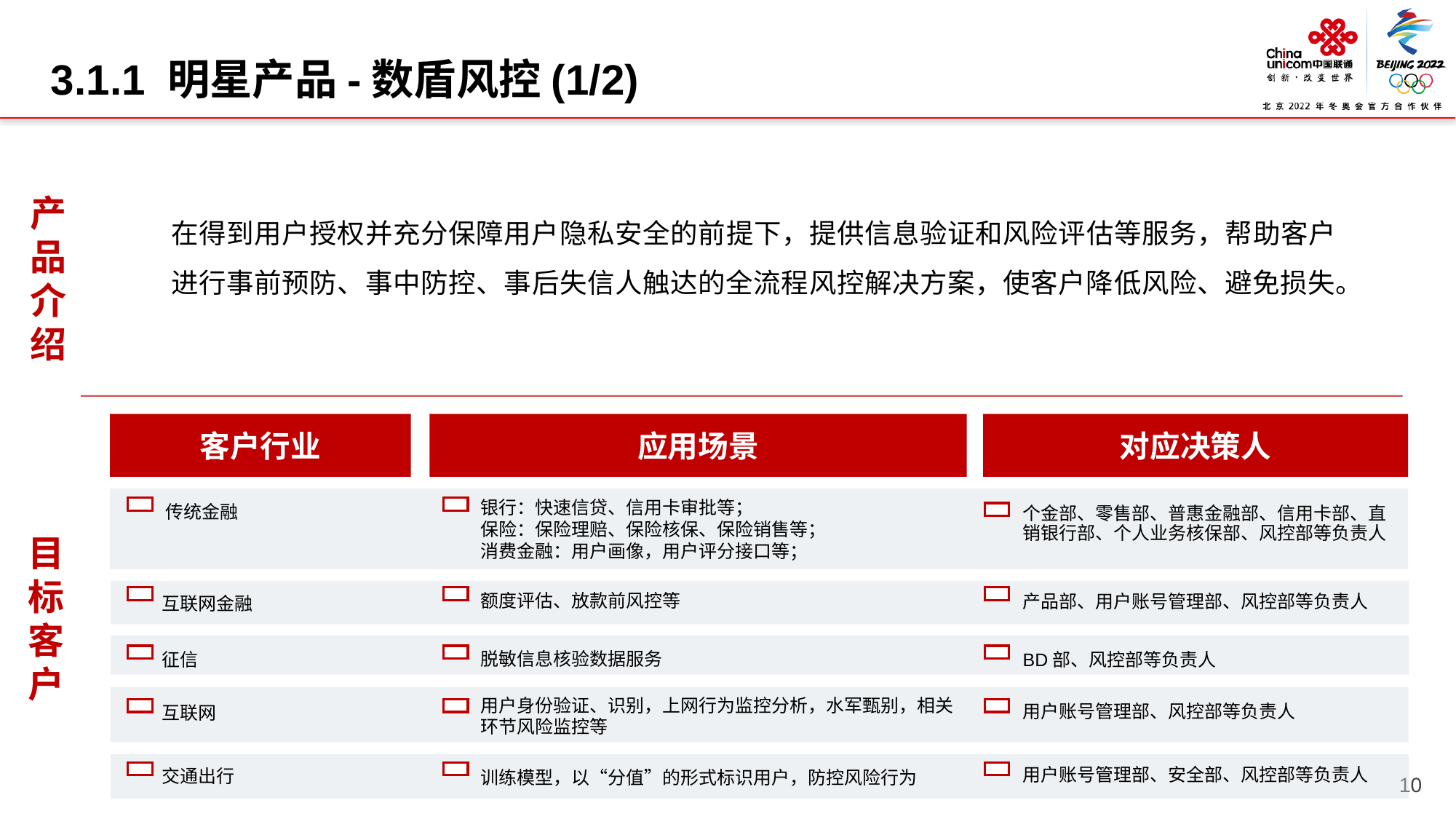

3.1.1 明星产品-数盾风控(1/2)
产品介绍
在得到用户授权并充分保障用户隐私安全的前提下，提供信息验证和风险评估等服务，帮助客户进行事前预防、事中防控、事后失信人触达的全流程风控解决方案，使客户降低风险、避免损失。
客户行业
应用场景
对应决策人
传统金融

个金部、零售部、普惠金融部、信用卡部、直销银行部、个人业务核保部、风控部等负责人

银行：快速信贷、信用卡审批等；
保险：保险理赔、保险核保、保险销售等；
消费金融：用户画像，用户评分接口等；

额度评估、放款前风控等
产品部、用户账号管理部、风控部等负责人
互联网金融

脱敏信息核验数据服务
征信
BD部、风控部等负责人

用户账号管理部、风控部等负责人
互联网

用户身份验证、识别，上网行为监控分析，水军甄别，相关环节风险监控等

用户账号管理部、安全部、风控部等负责人
交通出行
训练模型，以“分值”的形式标识用户，防控风险行为

目标客户